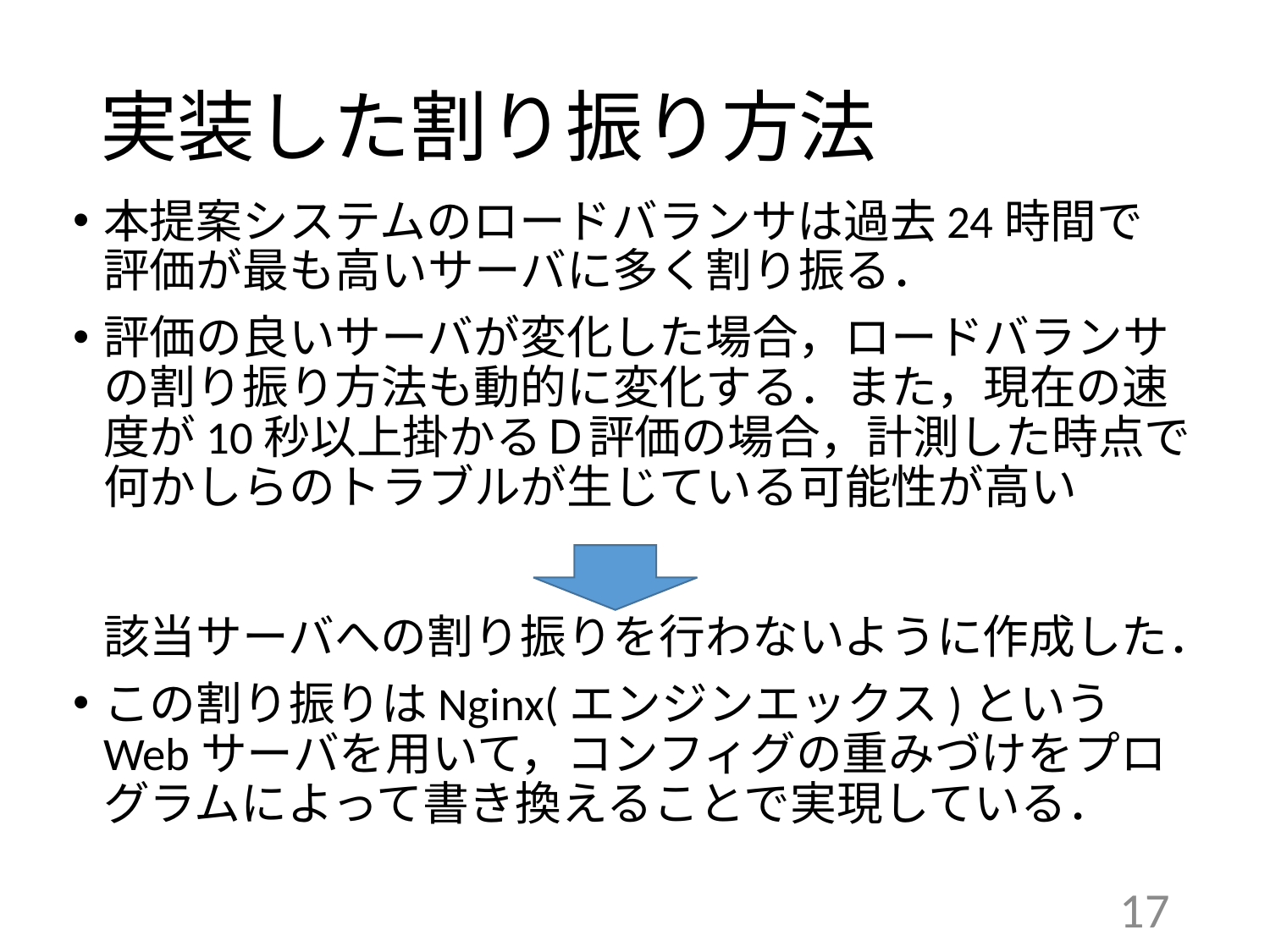

# 実装した割り振り方法
本提案システムのロードバランサは過去24時間で
評価が最も高いサーバに多く割り振る．
評価の良いサーバが変化した場合，ロードバランサの割り振り方法も動的に変化する．また，現在の速度が10秒以上掛かるＤ評価の場合，計測した時点で何かしらのトラブルが生じている可能性が高い
該当サーバへの割り振りを行わないように作成した．
この割り振りはNginx(エンジンエックス)というWebサーバを用いて，コンフィグの重みづけをプログラムによって書き換えることで実現している．

17